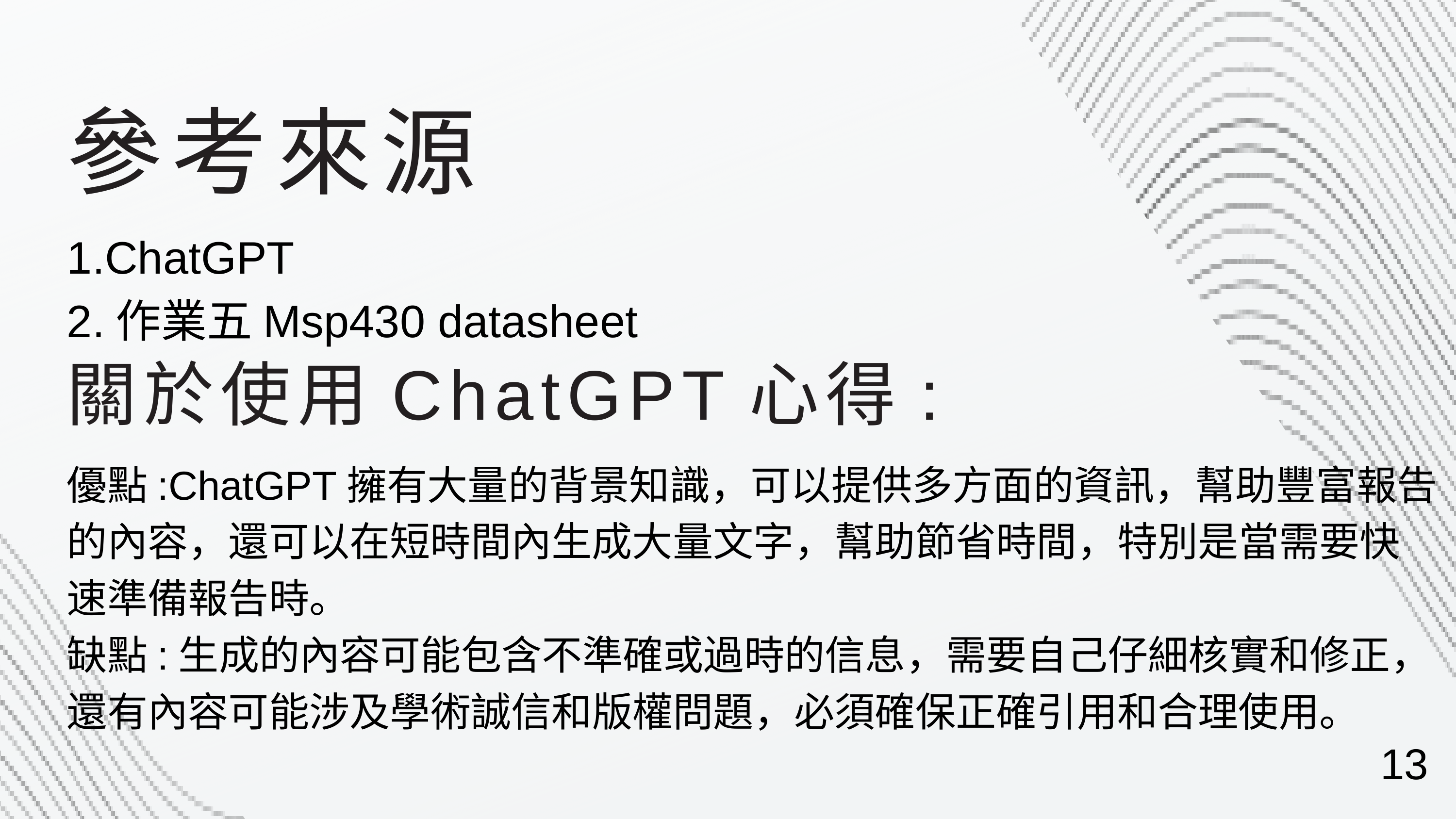

參考來源
1.ChatGPT
2.作業五Msp430 datasheet
關於使用ChatGPT心得:
優點:ChatGPT擁有大量的背景知識，可以提供多方面的資訊，幫助豐富報告的內容，還可以在短時間內生成大量文字，幫助節省時間，特別是當需要快速準備報告時。
缺點:生成的內容可能包含不準確或過時的信息，需要自己仔細核實和修正，還有內容可能涉及學術誠信和版權問題，必須確保正確引用和合理使用。

13